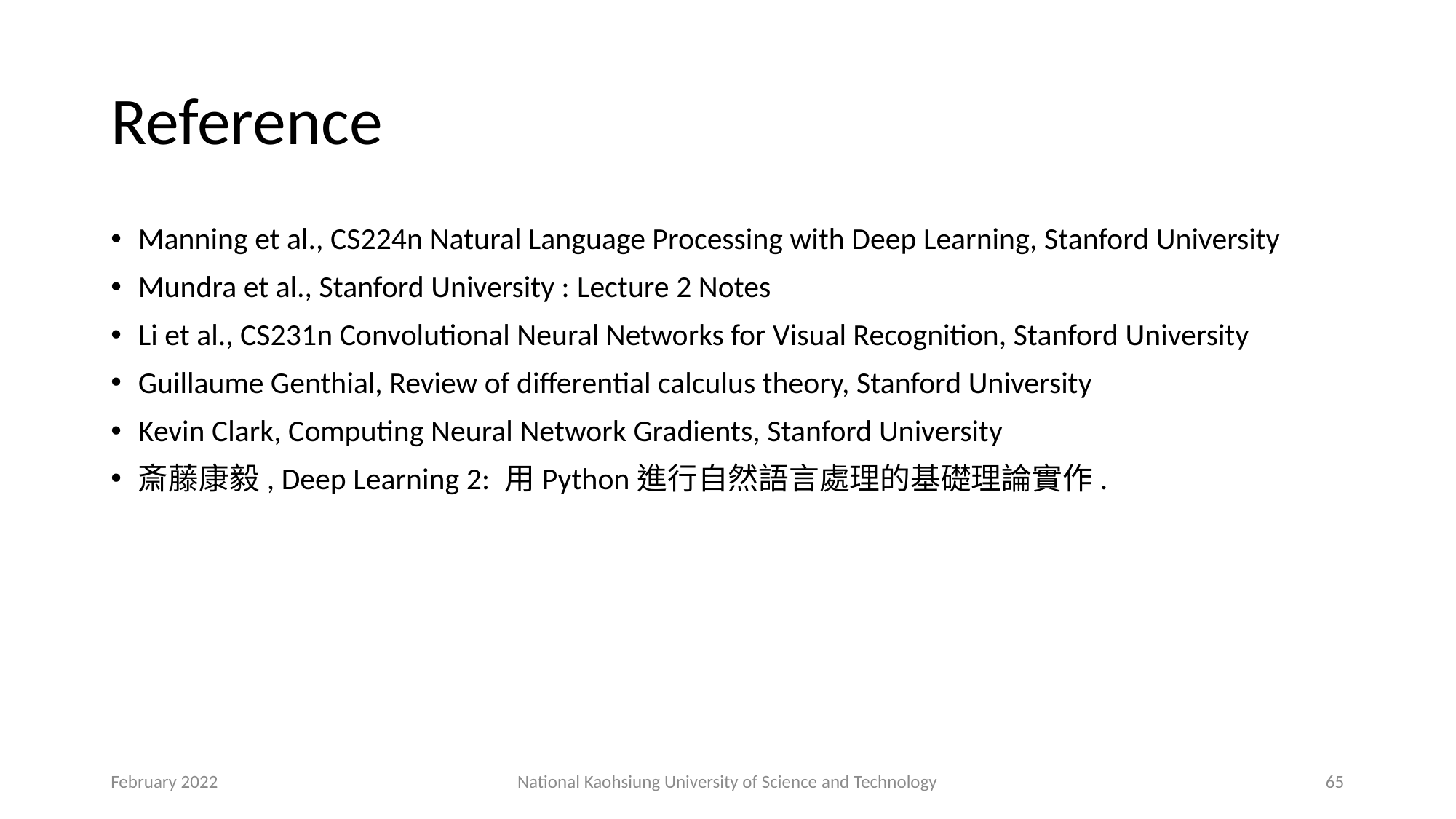

# Reference
Manning et al., CS224n Natural Language Processing with Deep Learning, Stanford University
Mundra et al., Stanford University : Lecture 2 Notes
Li et al., CS231n Convolutional Neural Networks for Visual Recognition, Stanford University
Guillaume Genthial, Review of differential calculus theory, Stanford University
Kevin Clark, Computing Neural Network Gradients, Stanford University
斎藤康毅, Deep Learning 2: 用Python進行自然語言處理的基礎理論實作.

February 2022
National Kaohsiung University of Science and Technology
65